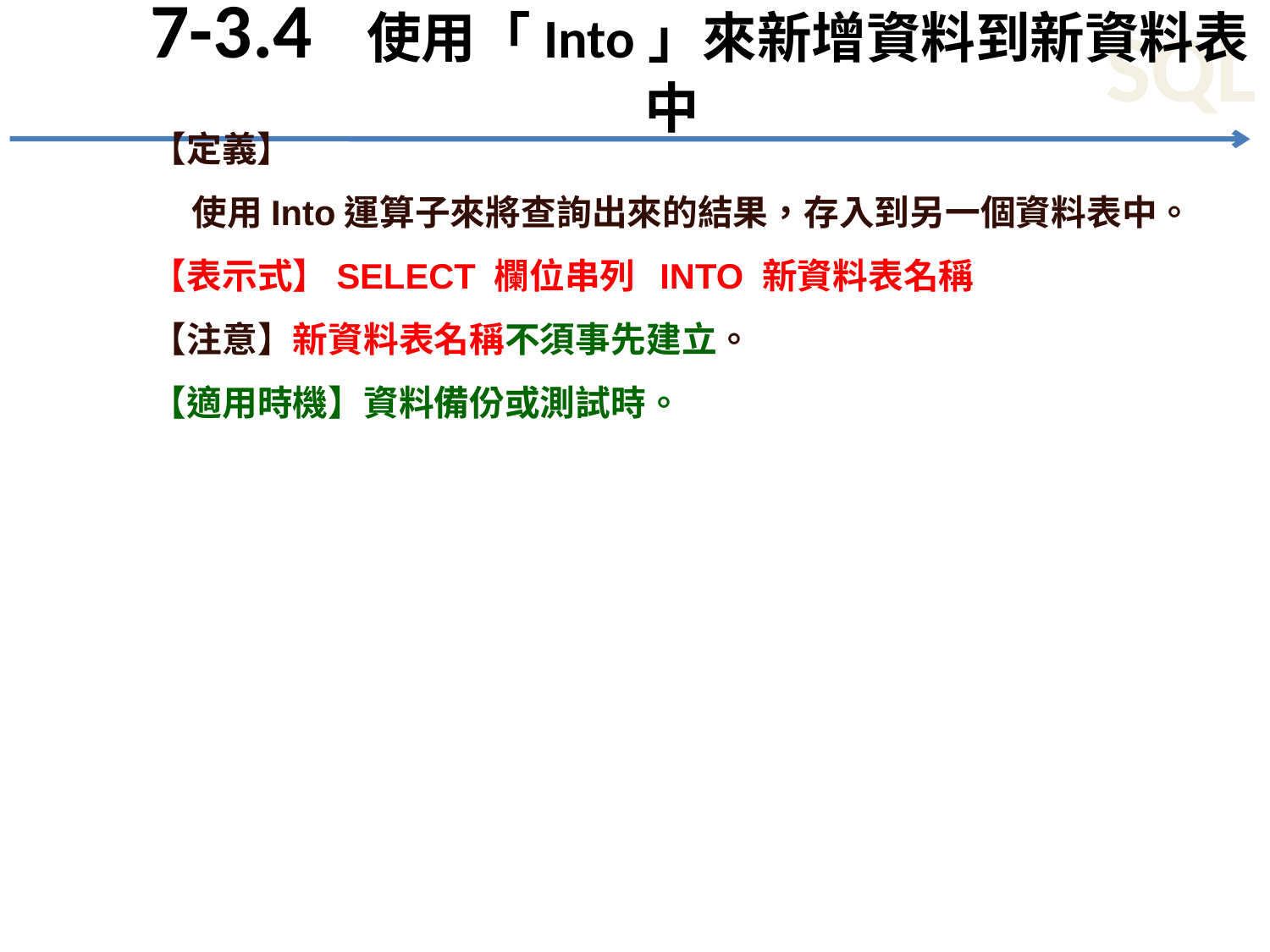

# 7-3.4  使用「Into」來新增資料到新資料表中
【定義】
    使用Into運算子來將查詢出來的結果，存入到另一個資料表中。
【表示式】SELECT 欄位串列  INTO 新資料表名稱
【注意】新資料表名稱不須事先建立。
【適用時機】資料備份或測試時。